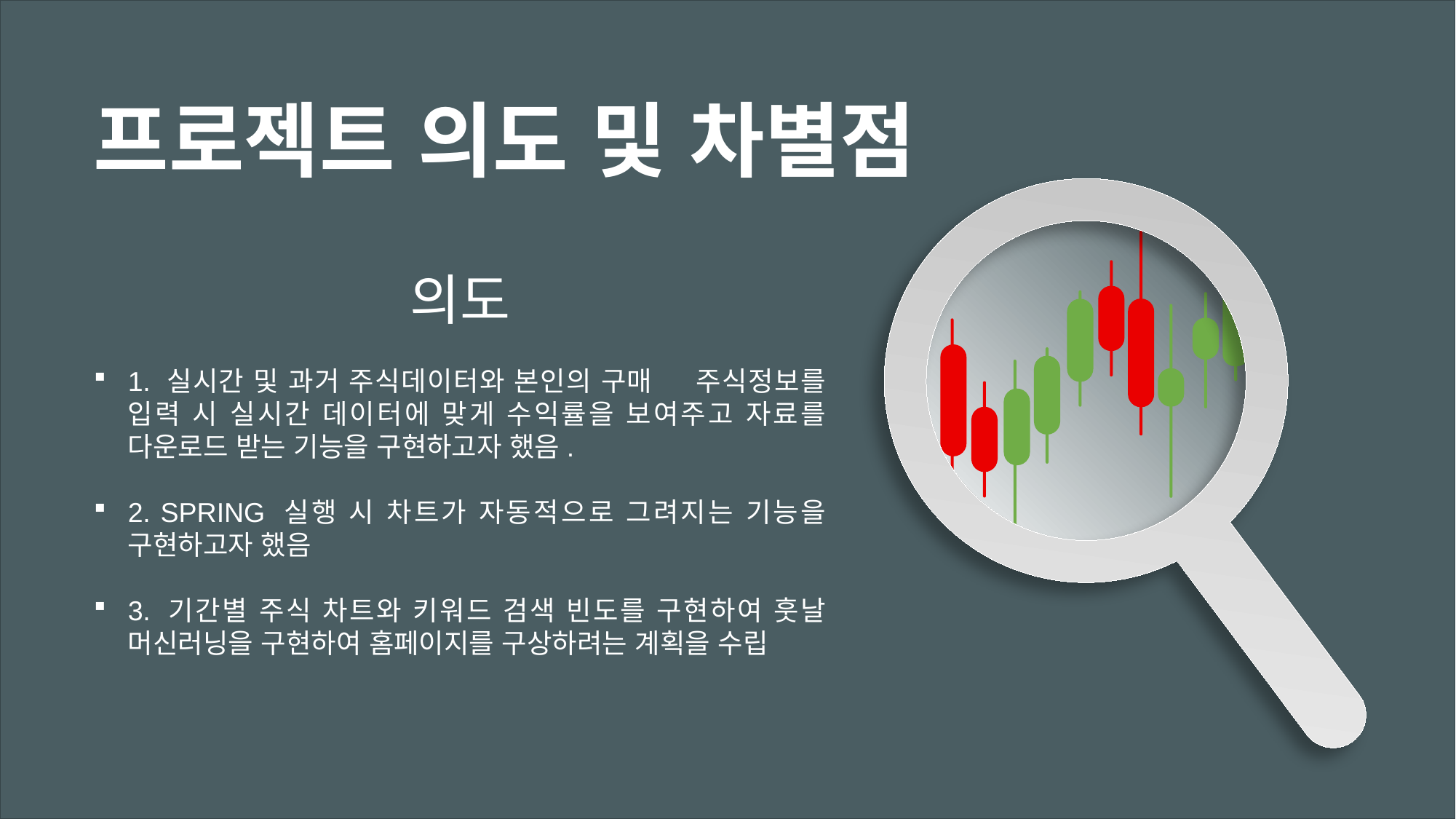

프로젝트 의도 및 차별점

의도

1. 실시간 및 과거 주식데이터와 본인의 구매     주식정보를 입력 시 실시간 데이터에 맞게 수익률을 보여주고 자료를 다운로드 받는 기능을 구현하고자 했음.

2. SPRING 실행 시 차트가 자동적으로 그려지는 기능을 구현하고자 했음

3. 기간별 주식 차트와 키워드 검색 빈도를 구현하여 훗날 머신러닝을 구현하여 홈페이지를 구상하려는 계획을 수립